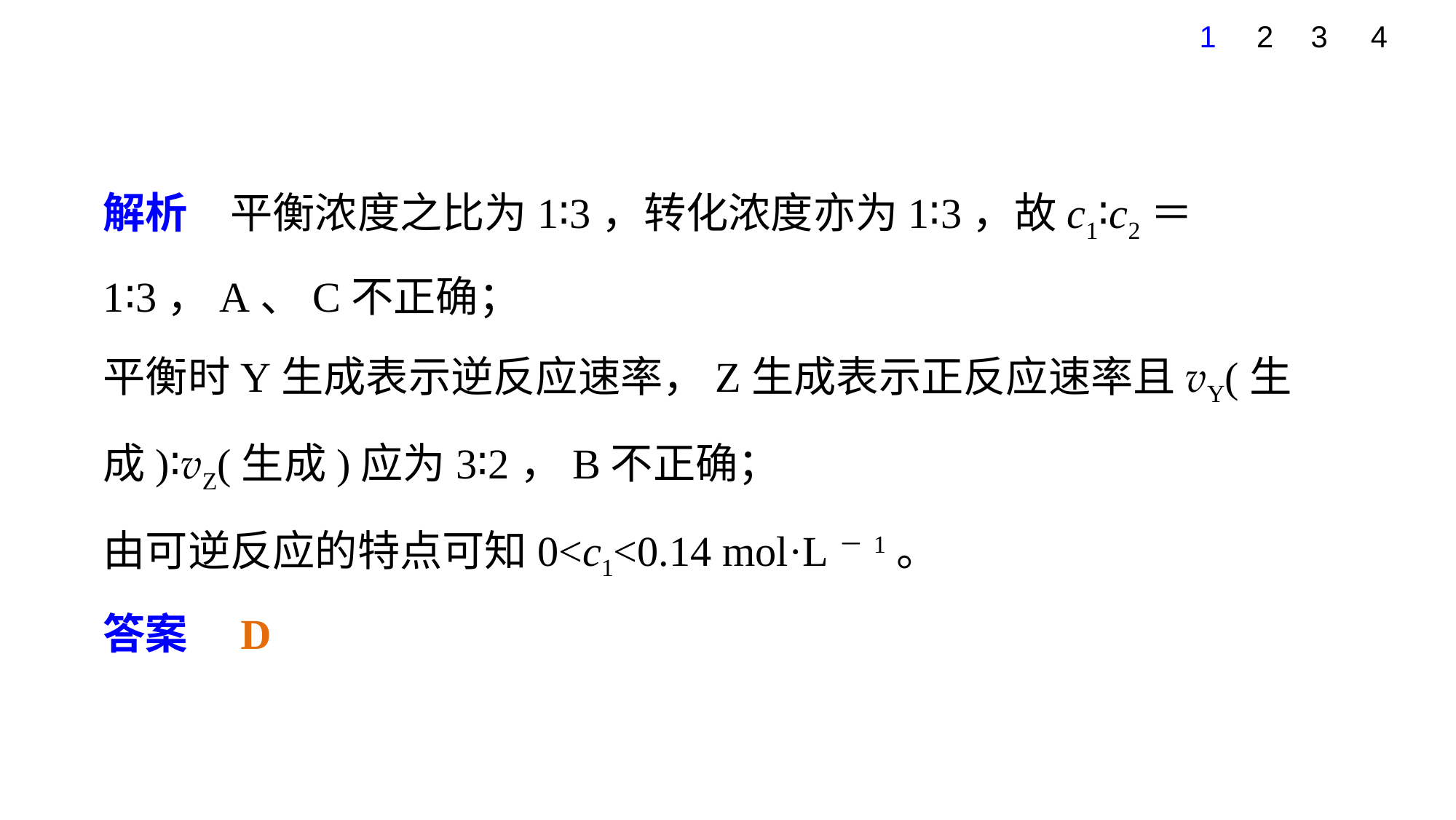

1
2
3
4
解析　平衡浓度之比为1∶3，转化浓度亦为1∶3，故c1∶c2＝1∶3，A、C不正确；
平衡时Y生成表示逆反应速率，Z生成表示正反应速率且vY(生成)∶vZ(生成)应为3∶2，B不正确；
由可逆反应的特点可知0<c1<0.14 mol·L－1。
答案　D